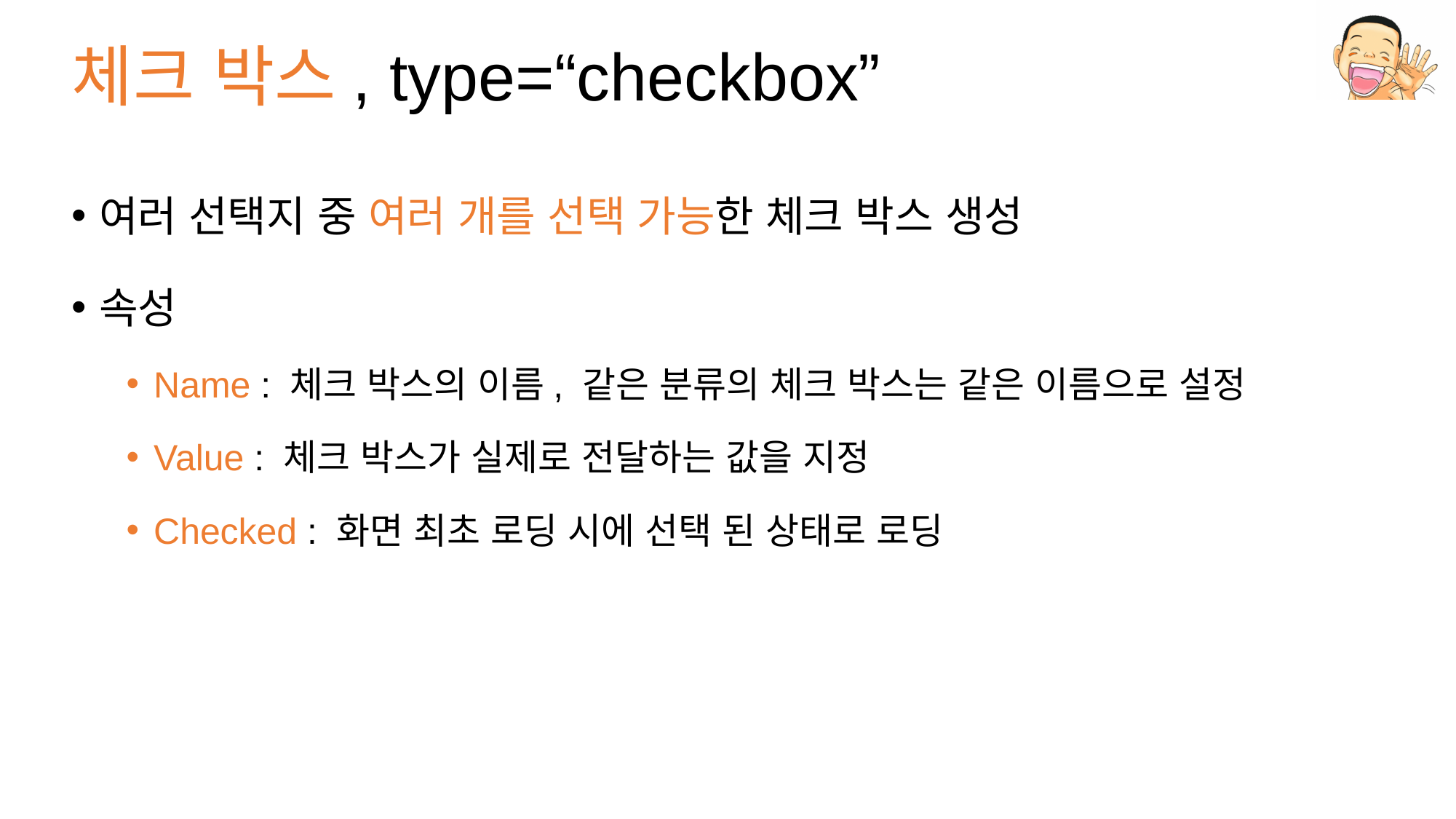

# 체크 박스, type=“checkbox”
여러 선택지 중 여러 개를 선택 가능한 체크 박스 생성
속성
Name : 체크 박스의 이름, 같은 분류의 체크 박스는 같은 이름으로 설정
Value : 체크 박스가 실제로 전달하는 값을 지정
Checked : 화면 최초 로딩 시에 선택 된 상태로 로딩